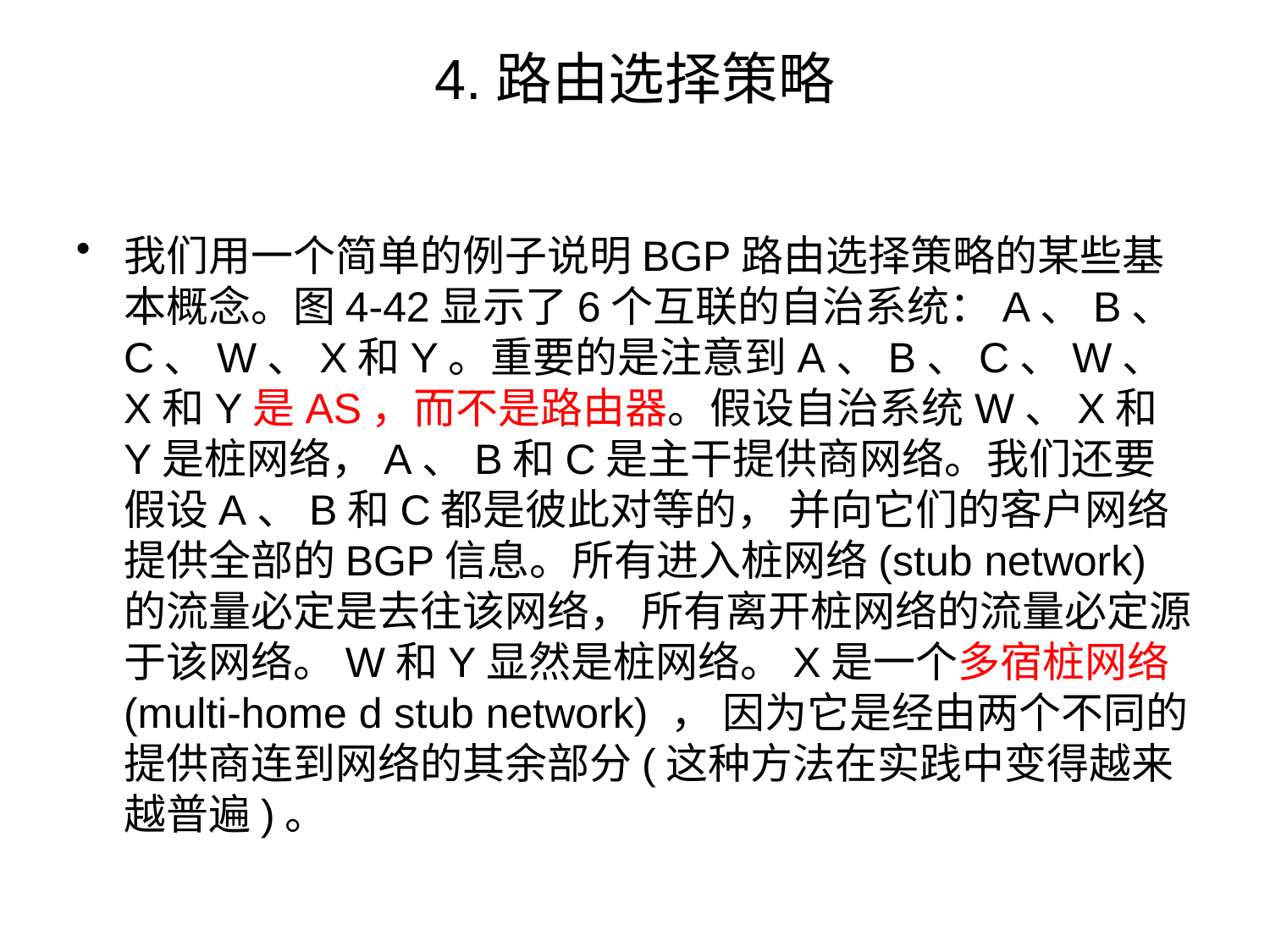

# 4.路由选择策略
我们用一个简单的例子说明BGP路由选择策略的某些基本概念。图4-42显示了6个互联的自治系统：A、B、C、W、X和Y。重要的是注意到A、B、C、W、X和Y是AS，而不是路由器。假设自治系统W、X和Y是桩网络，A、B和C是主干提供商网络。我们还要假设A、B和C都是彼此对等的， 并向它们的客户网络提供全部的BGP信息。所有进入桩网络(stub network) 的流量必定是去往该网络， 所有离开桩网络的流量必定源于该网络。W和Y显然是桩网络。X是一个多宿桩网络(multi-home d stub network) ， 因为它是经由两个不同的提供商连到网络的其余部分(这种方法在实践中变得越来越普遍)。